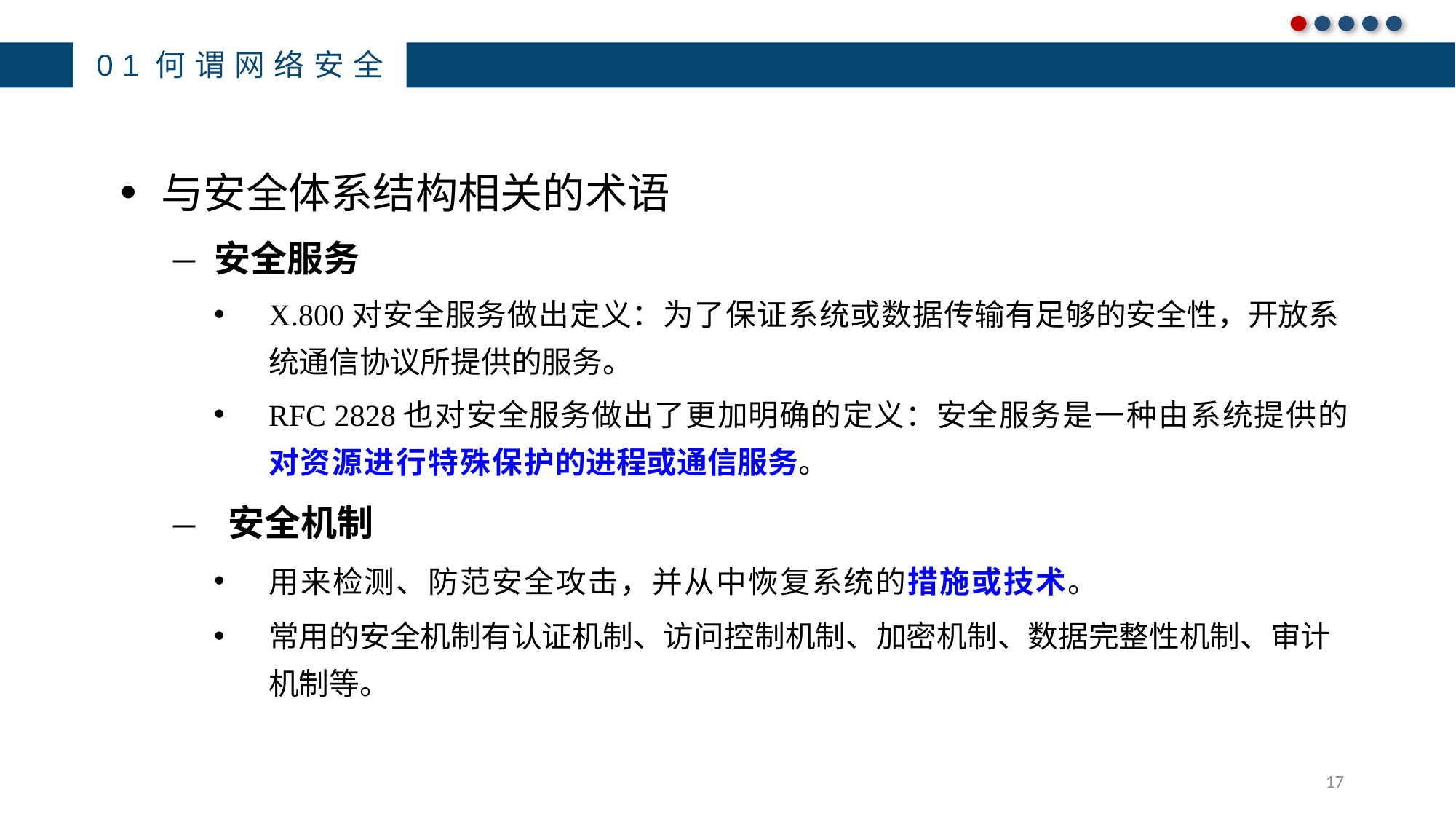

01何谓网络安全

与安全体系结构相关的术语
安全服务
X.800对安全服务做出定义：为了保证系统或数据传输有足够的安全性，开放系统通信协议所提供的服务。
RFC 2828也对安全服务做出了更加明确的定义：安全服务是一种由系统提供的对资源进行特殊保护的进程或通信服务。
安全机制
用来检测、防范安全攻击，并从中恢复系统的措施或技术。
常用的安全机制有认证机制、访问控制机制、加密机制、数据完整性机制、审计机制等。
17